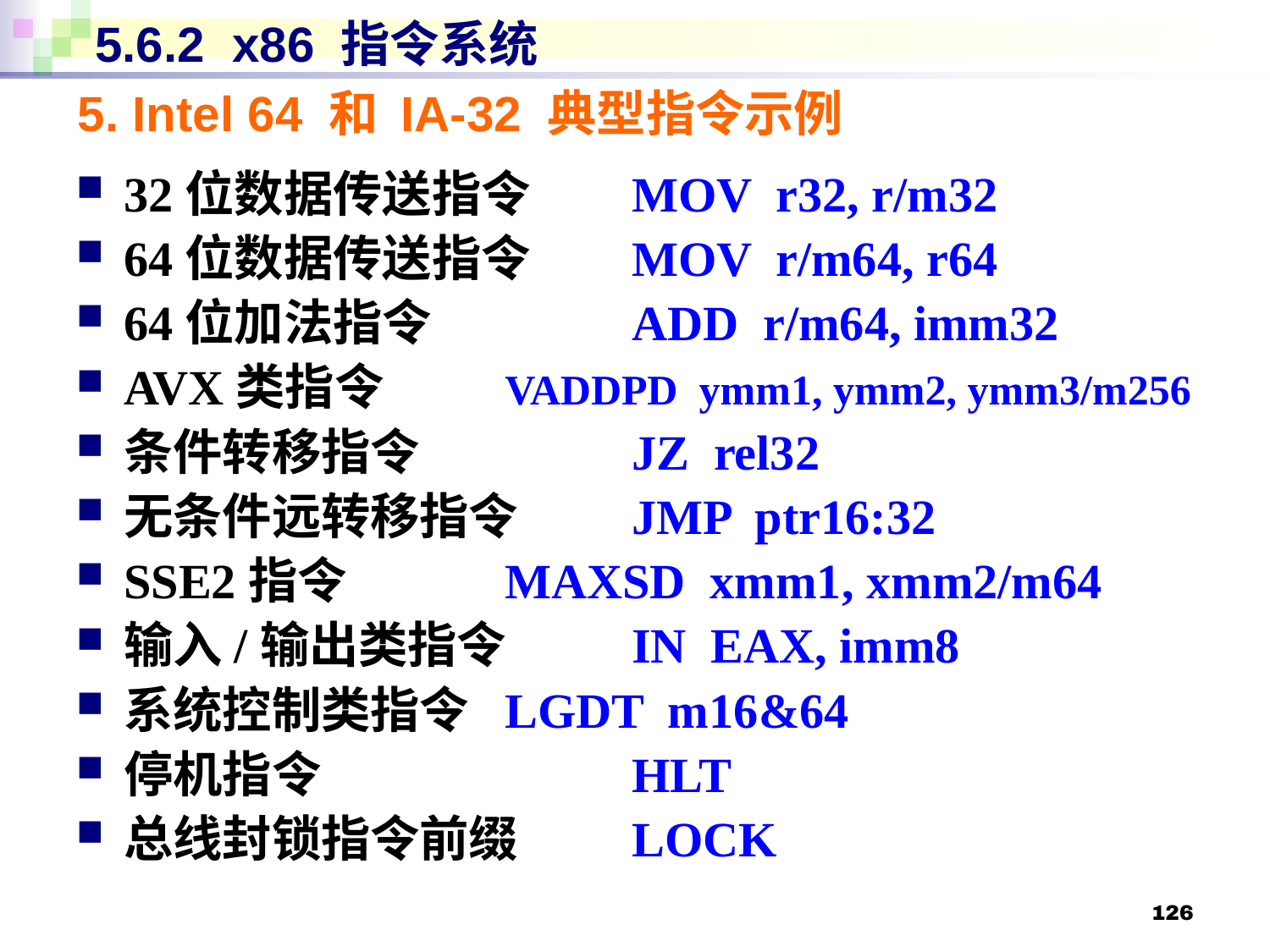

# 5.6.2  x86 指令系统
5. Intel 64 和 IA-32 典型指令示例
32位数据传送指令	MOV  r32, r/m32
64位数据传送指令	MOV  r/m64, r64
64位加法指令		ADD  r/m64, imm32
AVX类指令	VADDPD  ymm1, ymm2, ymm3/m256
条件转移指令		JZ  rel32
无条件远转移指令	JMP  ptr16:32
SSE2指令		MAXSD  xmm1, xmm2/m64
输入/输出类指令	IN  EAX, imm8
系统控制类指令	LGDT  m16&64
停机指令			HLT
总线封锁指令前缀	LOCK
126